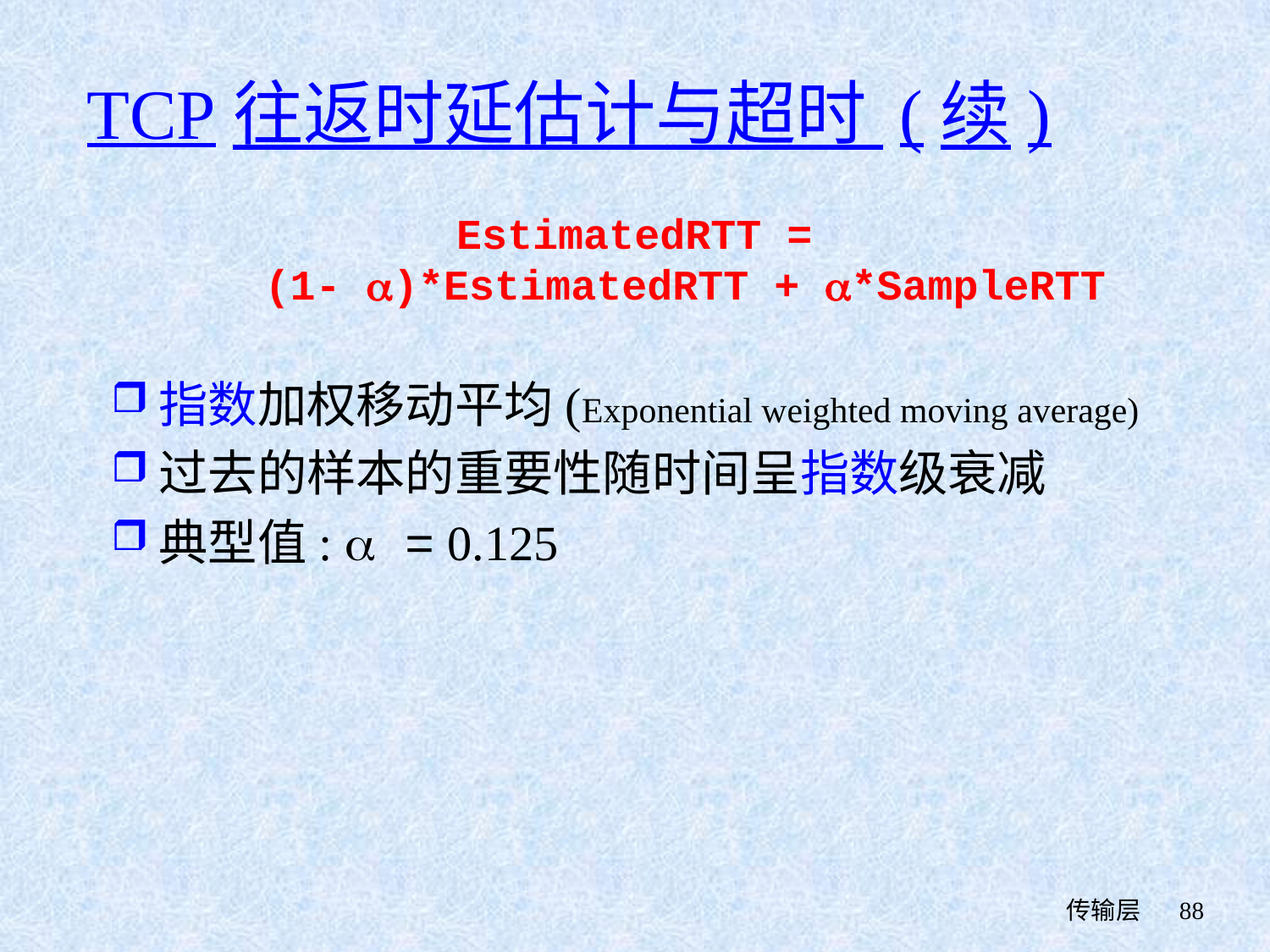

# TCP往返时延估计与超时 (续)
EstimatedRTT =
    (1- α)*EstimatedRTT + α*SampleRTT
指数加权移动平均(Exponential weighted moving average)
过去的样本的重要性随时间呈指数级衰减
典型值: α = 0.125
 传输层
88